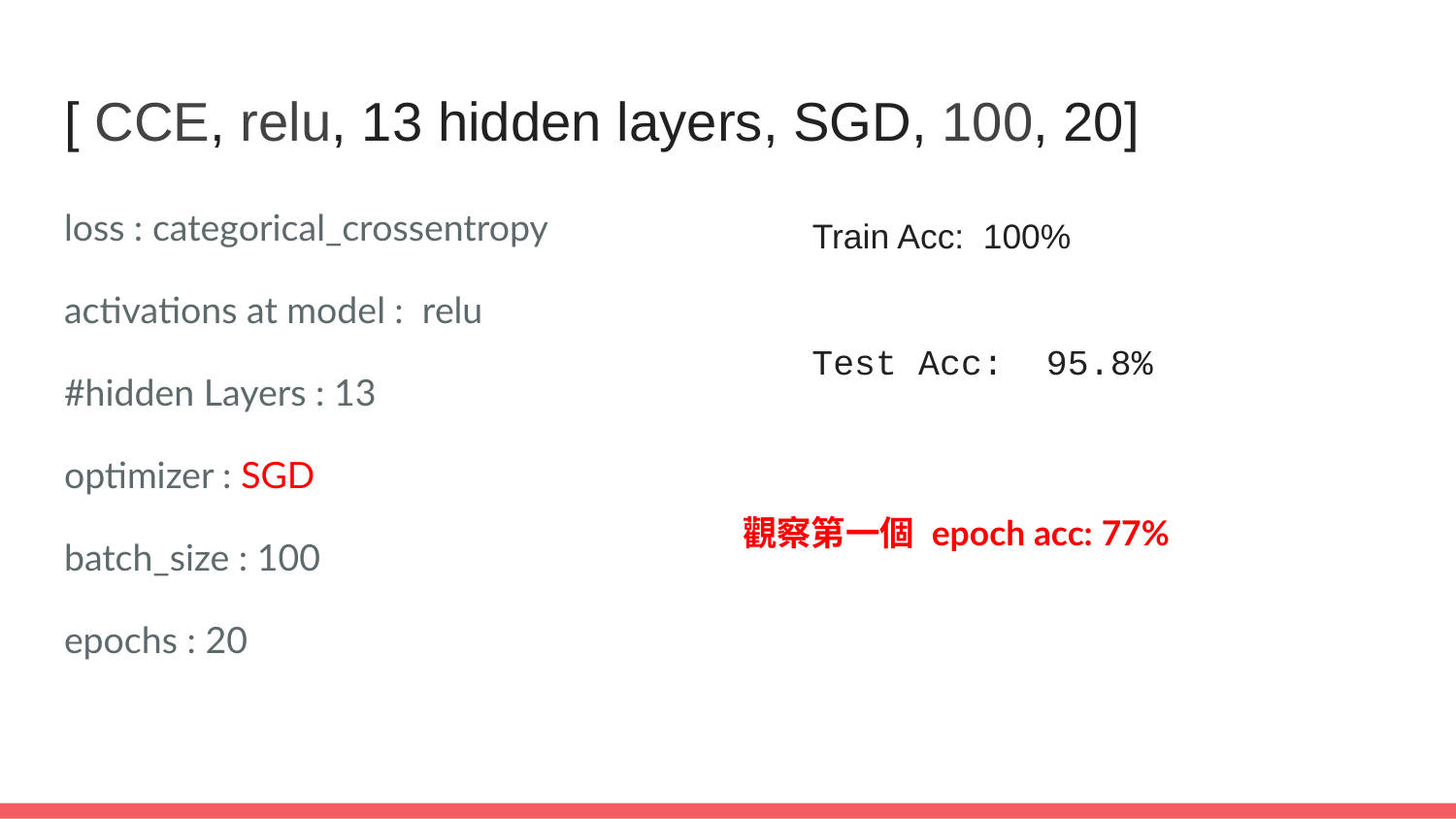

# [ CCE, relu, 13 hidden layers, SGD, 100, 20]
loss : categorical_crossentropy
activations at model :  relu
#hidden Layers : 13
optimizer : SGD
batch_size : 100
epochs : 20
Train Acc:  100%

Test Acc:  95.8%

觀察第一個 epoch acc: 77%